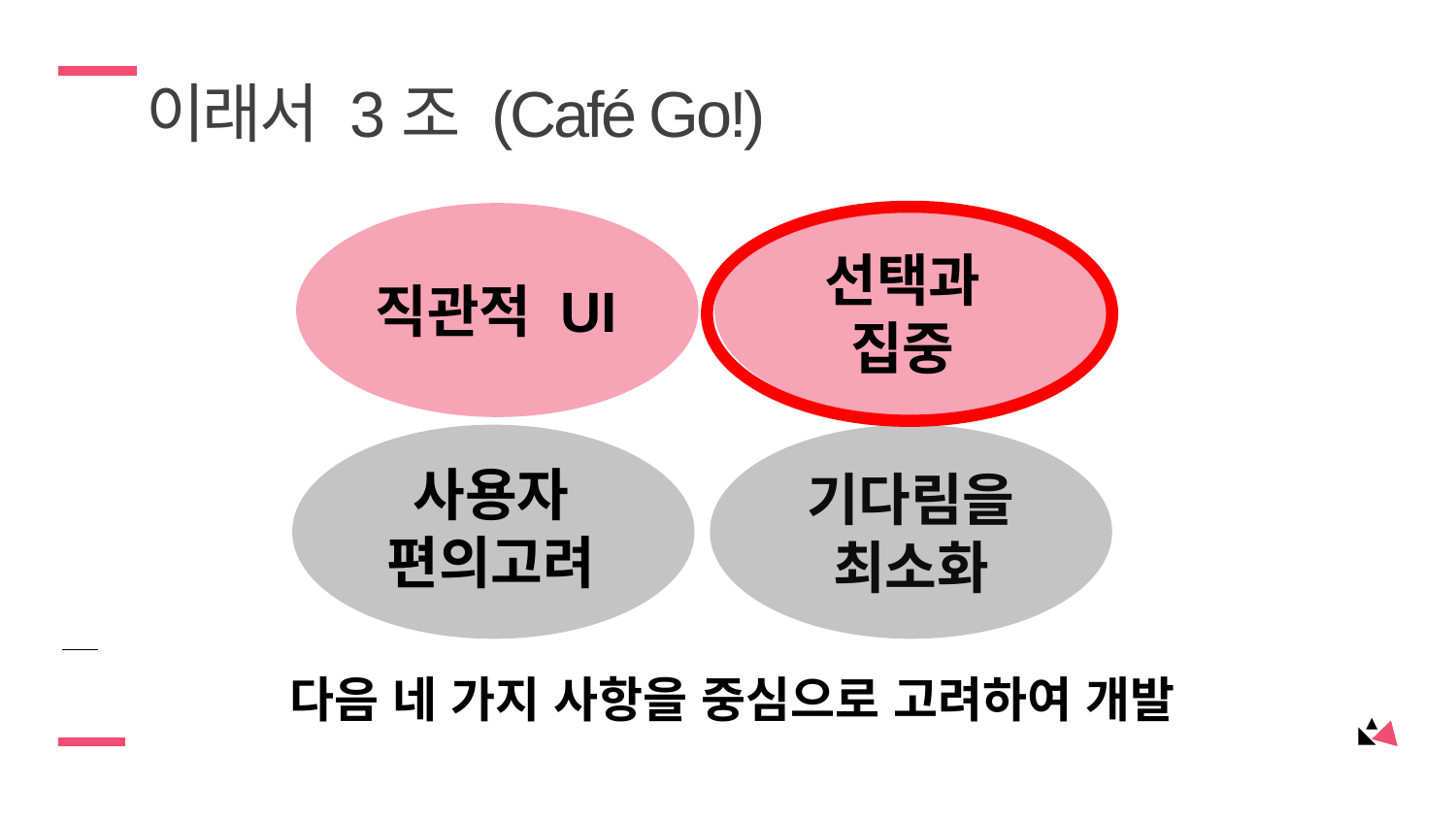

이래서 3조 (Café Go!)

선택과
집중
직관적 UI

기다림을
최소화
사용자
편의고려
다음 네 가지 사항을 중심으로 고려하여 개발